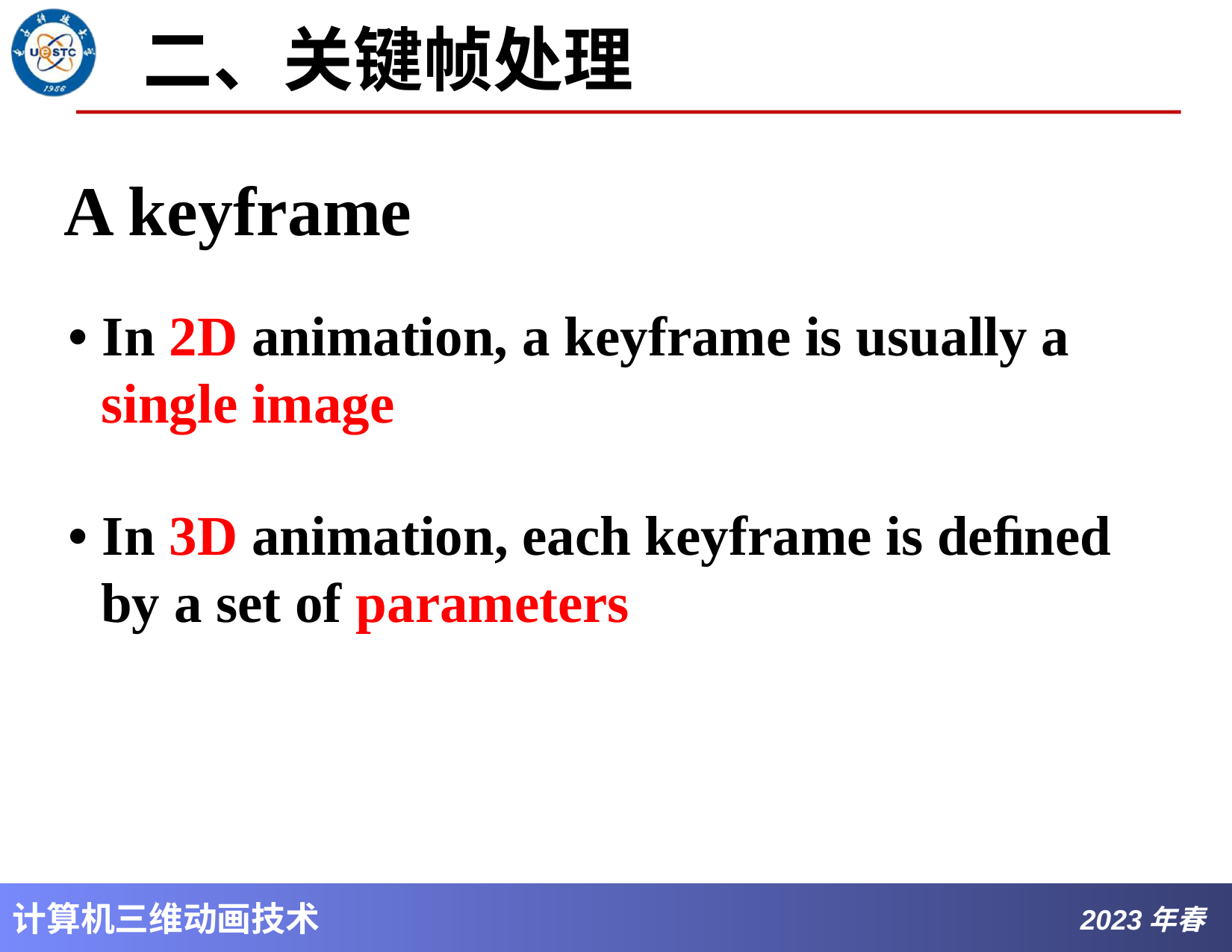

二、关键帧处理
# A keyframe
• In 2D animation, a keyframe is usually a single image
• In 3D animation, each keyframe is deﬁned by a set of parameters